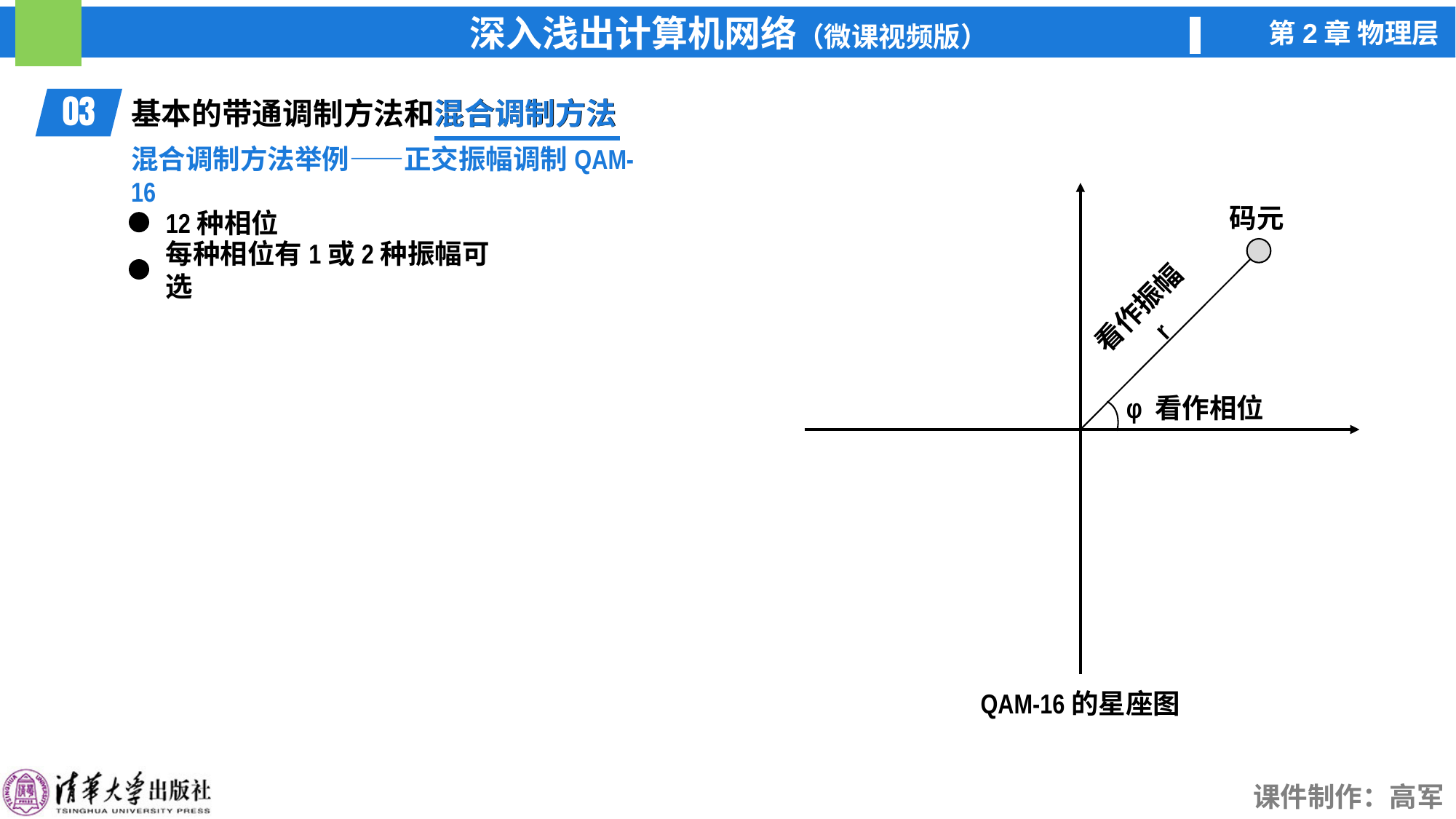

03
基本的带通调制方法和混合调制方法
混合调制方法
混合调制方法举例——正交振幅调制QAM-16
QAM-16的星座图
码元

12种相位

每种相位有1或2种振幅可选

看作振幅
r
φ 看作相位